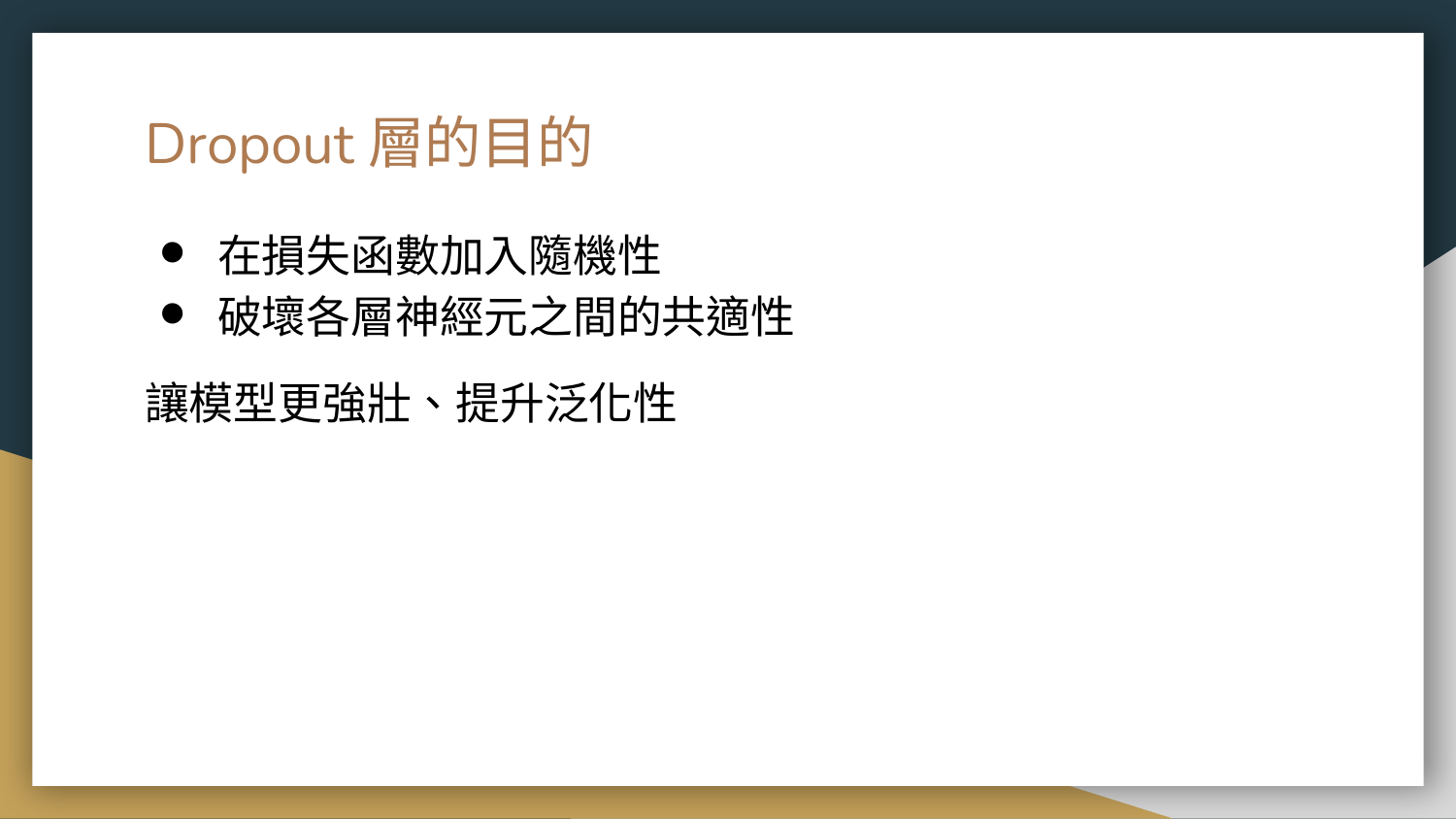

# Dropout層的目的
在損失函數加入隨機性
破壞各層神經元之間的共適性
讓模型更強壯、提升泛化性